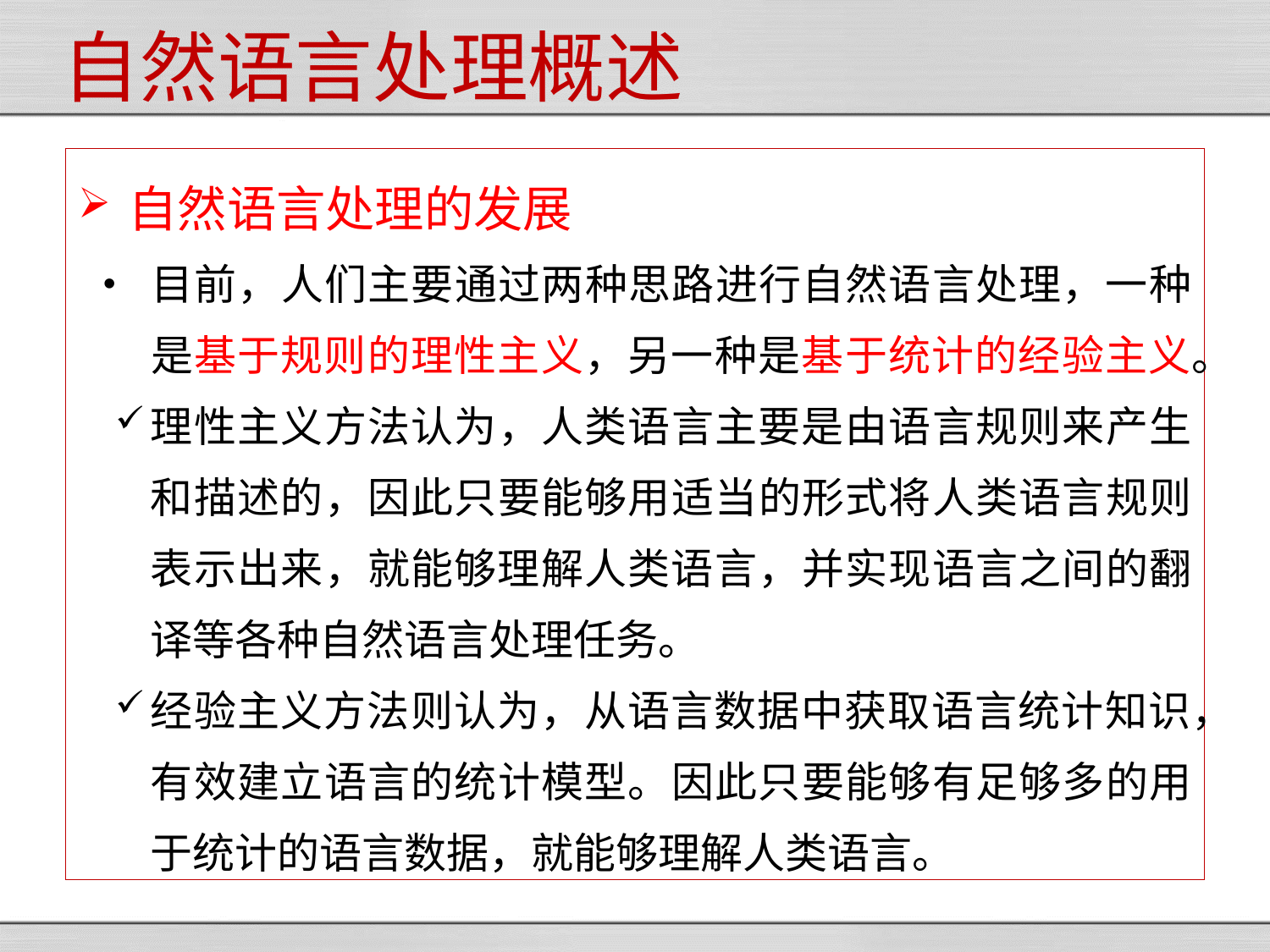

自然语言处理概述
自然语言处理的发展
目前，人们主要通过两种思路进行自然语言处理，一种是基于规则的理性主义，另一种是基于统计的经验主义。
理性主义方法认为，人类语言主要是由语言规则来产生和描述的，因此只要能够用适当的形式将人类语言规则表示出来，就能够理解人类语言，并实现语言之间的翻译等各种自然语言处理任务。
经验主义方法则认为，从语言数据中获取语言统计知识，有效建立语言的统计模型。因此只要能够有足够多的用于统计的语言数据，就能够理解人类语言。